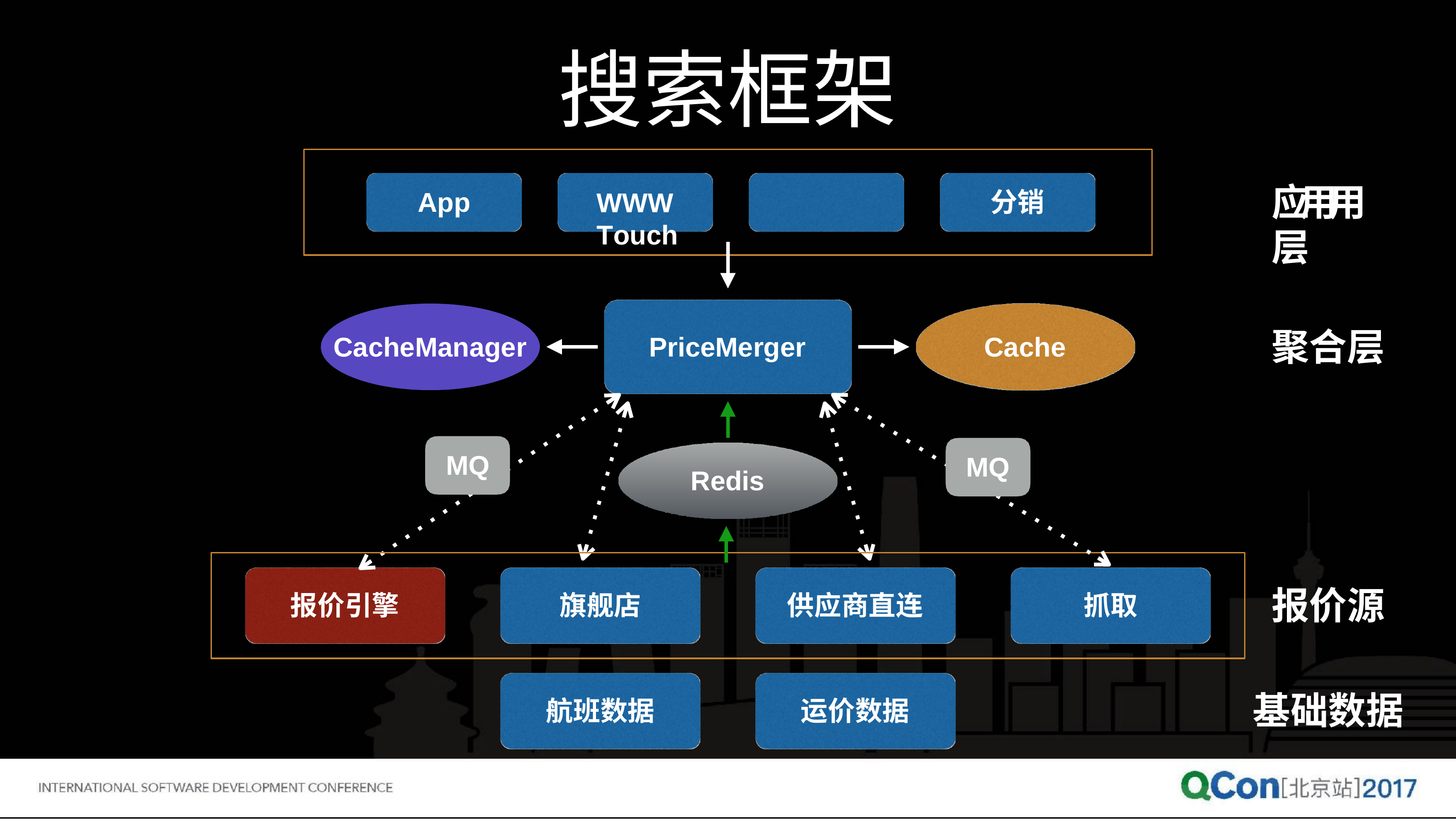

# 搜索框架

应⽤用层
App
WWW	Touch
分销

聚合层
CacheManager
PriceMerger
Cache

MQ
MQ
Redis

报价源
报价引擎
旗舰店
供应商直连
抓取

基础数据
航班数据
运价数据